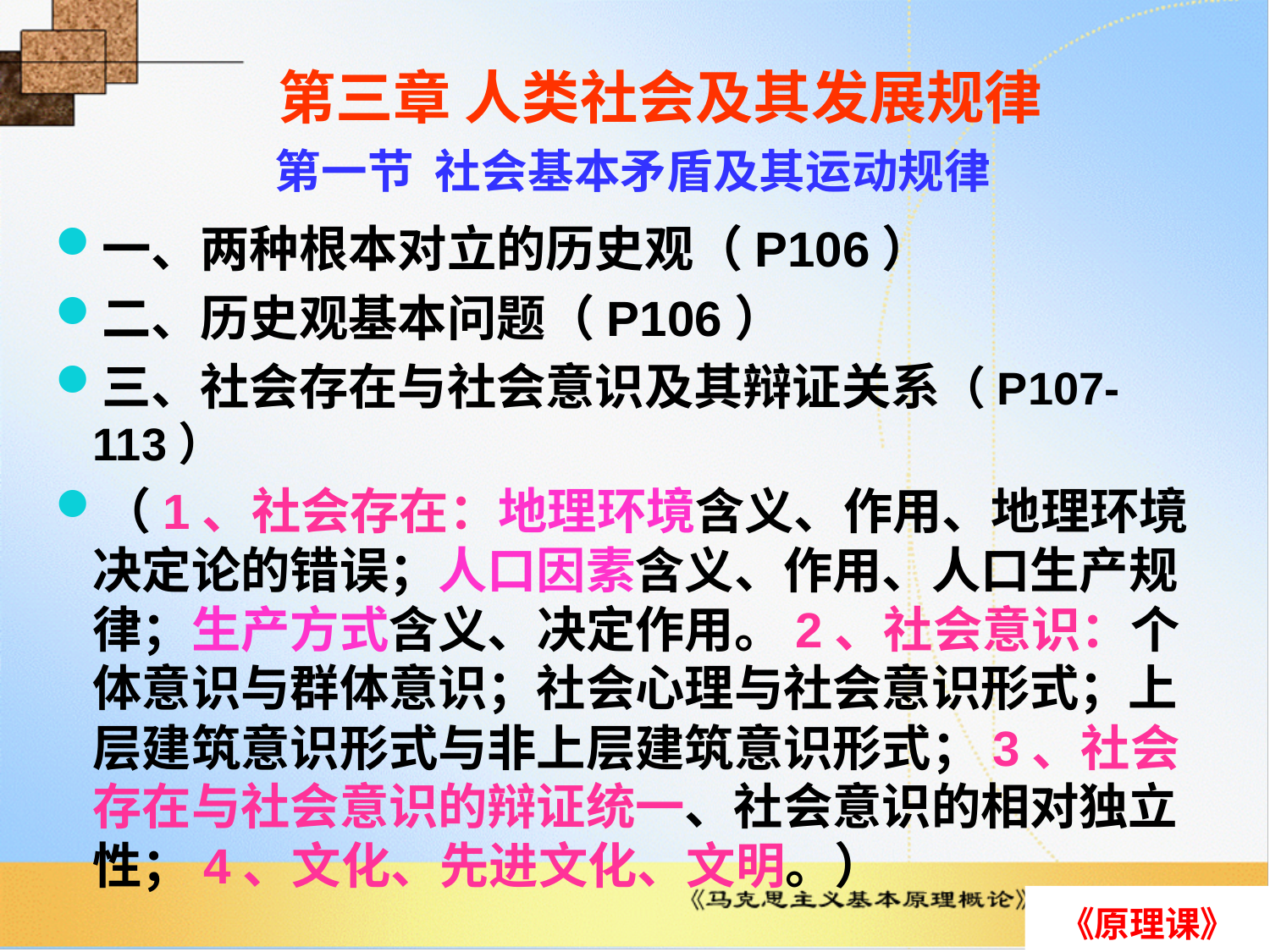

# 第三章 人类社会及其发展规律 第一节  社会基本矛盾及其运动规律
一、两种根本对立的历史观（P106）
二、历史观基本问题（P106）
三、社会存在与社会意识及其辩证关系（P107-113）
（1、社会存在：地理环境含义、作用、地理环境决定论的错误；人口因素含义、作用、人口生产规律；生产方式含义、决定作用。2、社会意识：个体意识与群体意识；社会心理与社会意识形式；上层建筑意识形式与非上层建筑意识形式；3、社会存在与社会意识的辩证统一、社会意识的相对独立性；4、文化、先进文化、文明。）

《原理课》